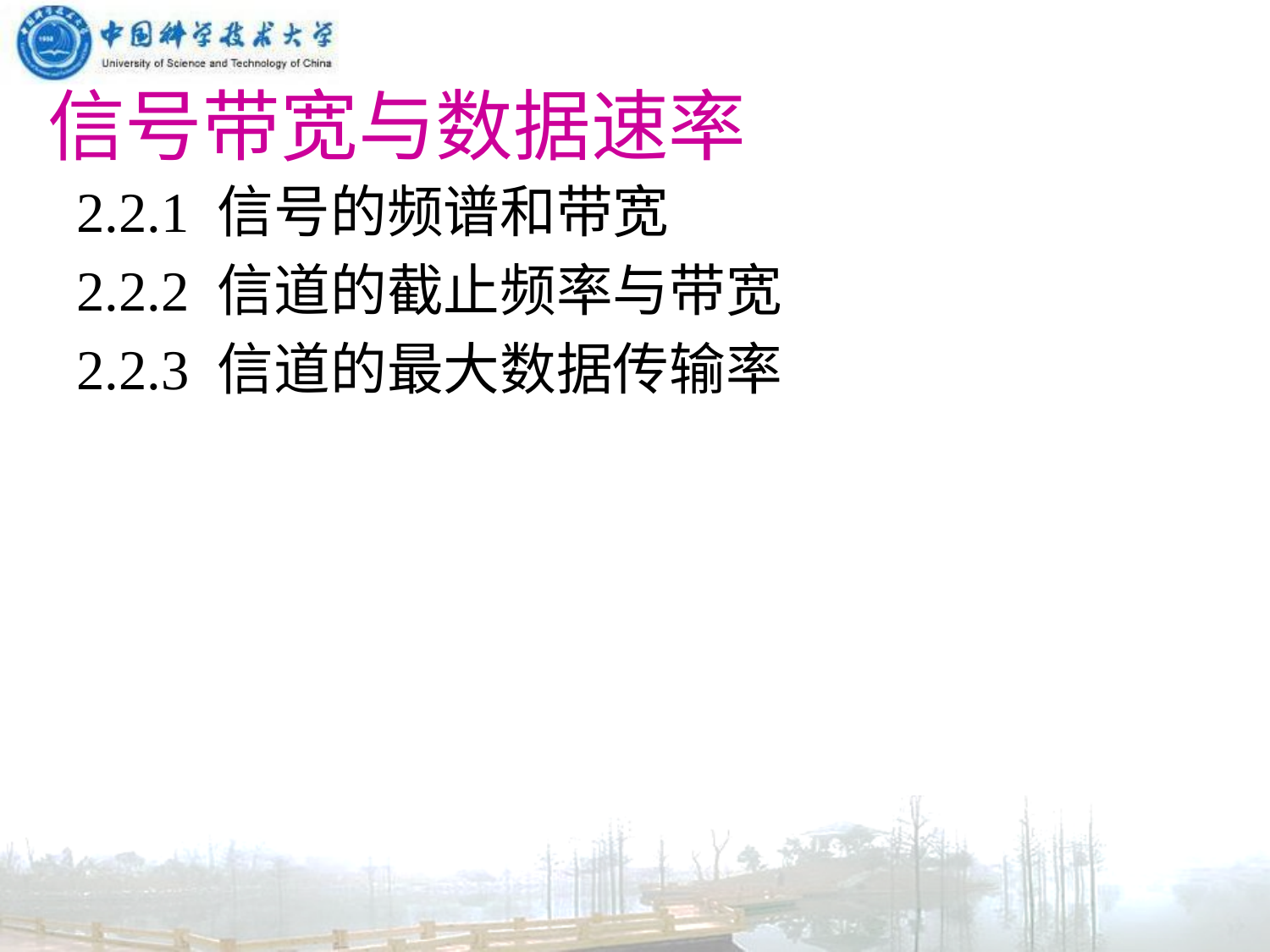

# 信号带宽与数据速率
2.2.1 信号的频谱和带宽
2.2.2 信道的截止频率与带宽
2.2.3 信道的最大数据传输率